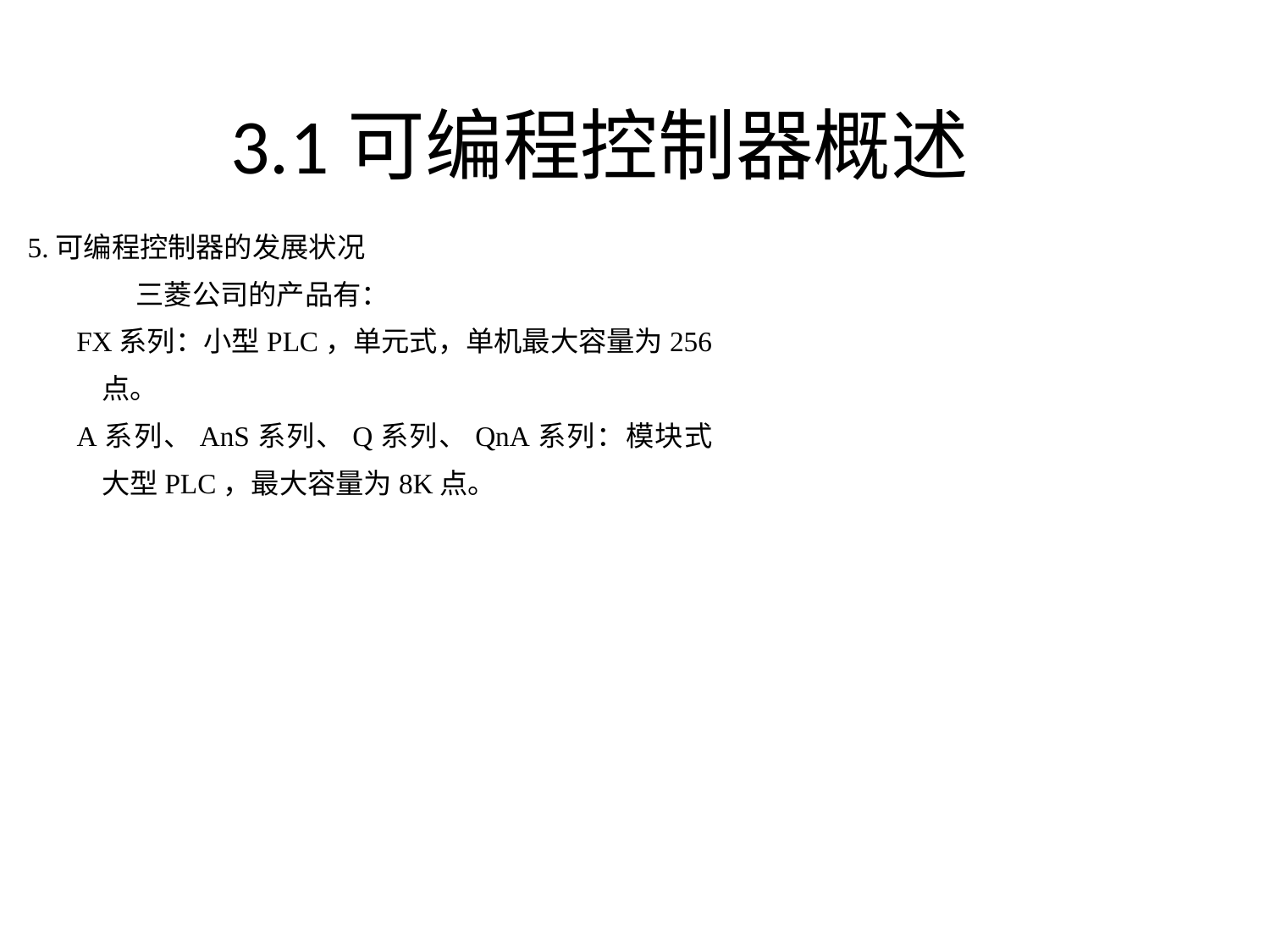

# 3.1可编程控制器概述
5.可编程控制器的发展状况
                三菱公司的产品有：
       FX系列：小型PLC，单元式，单机最大容量为256点。
      A系列、AnS系列、Q系列、QnA系列：模块式大型PLC，最大容量为8K点。